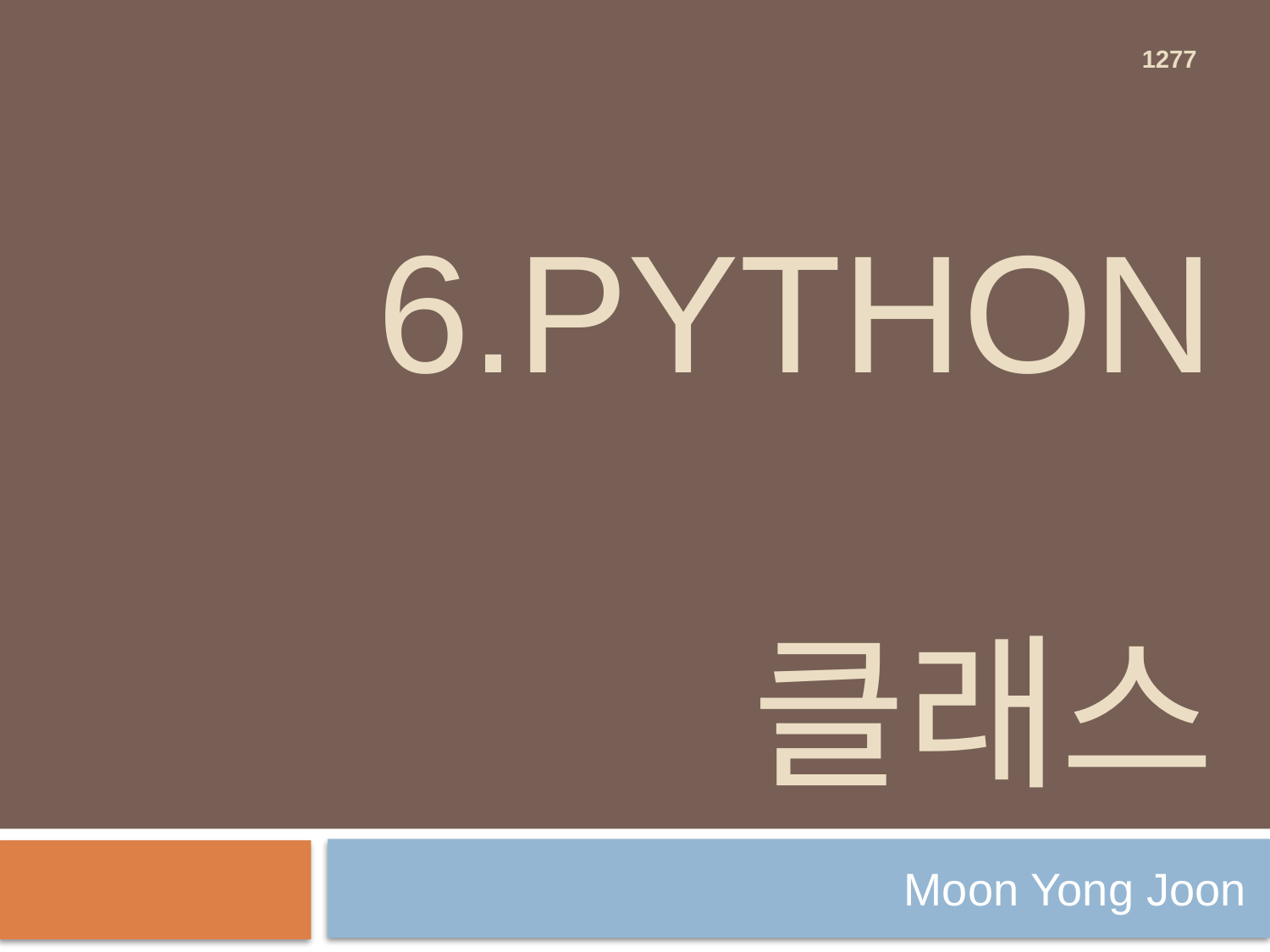

1277
# 6.Python 클래스
Moon Yong Joon